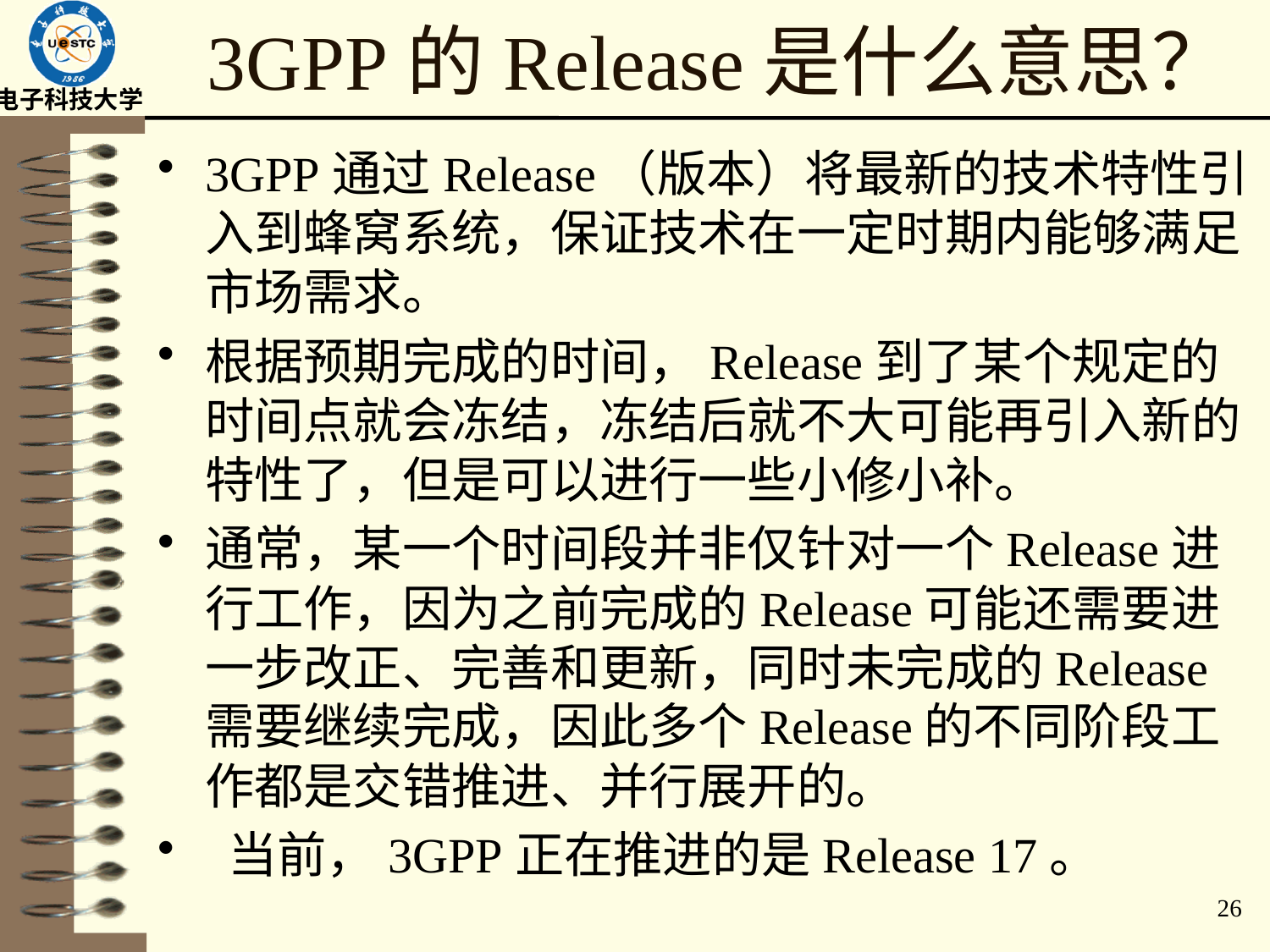

# 3GPP的Release是什么意思？
3GPP通过Release（版本）将最新的技术特性引入到蜂窝系统，保证技术在一定时期内能够满足市场需求。
根据预期完成的时间，Release到了某个规定的时间点就会冻结，冻结后就不大可能再引入新的特性了，但是可以进行一些小修小补。
通常，某一个时间段并非仅针对一个Release进行工作，因为之前完成的Release可能还需要进一步改正、完善和更新，同时未完成的Release需要继续完成，因此多个Release的不同阶段工作都是交错推进、并行展开的。
 当前，3GPP正在推进的是Release 17。
26